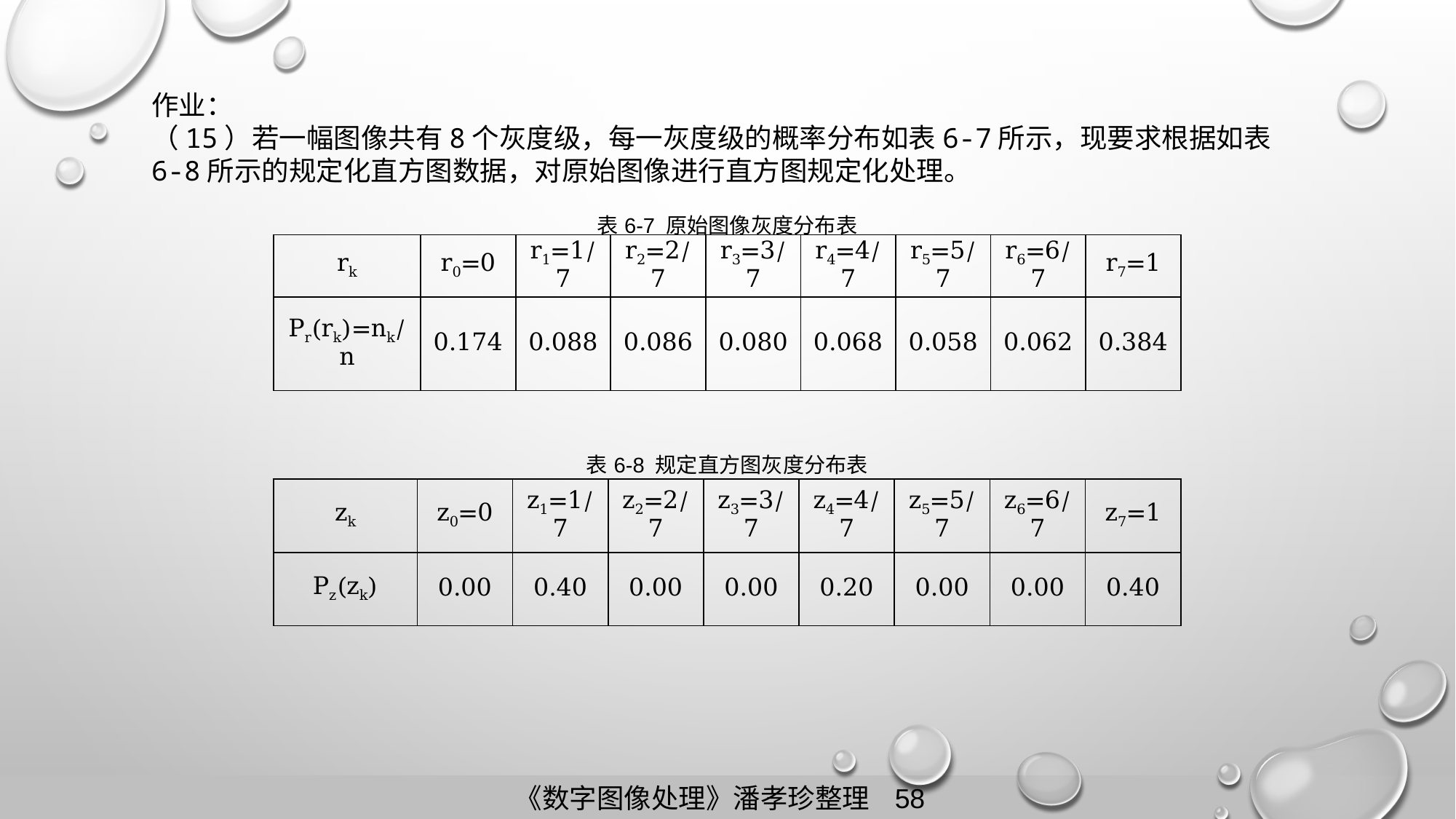

作业：
（15）若一幅图像共有8个灰度级，每一灰度级的概率分布如表6-7所示，现要求根据如表6-8所示的规定化直方图数据，对原始图像进行直方图规定化处理。
| 表6-7 原始图像灰度分布表 |  |  |  |  |  |  |  |  |
| --- | --- | --- | --- | --- | --- | --- | --- | --- |
| rk | r0=0 | r1=1/7 | r2=2/7 | r3=3/7 | r4=4/7 | r5=5/7 | r6=6/7 | r7=1 |
| Pr(rk)=nk/n | 0.174 | 0.088 | 0.086 | 0.080 | 0.068 | 0.058 | 0.062 | 0.384 |
| 表6-8 规定直方图灰度分布表 |  |  |  |  |  |  |  |  |
| --- | --- | --- | --- | --- | --- | --- | --- | --- |
| zk | z0=0 | z1=1/7 | z2=2/7 | z3=3/7 | z4=4/7 | z5=5/7 | z6=6/7 | z7=1 |
| Pz(zk) | 0.00 | 0.40 | 0.00 | 0.00 | 0.20 | 0.00 | 0.00 | 0.40 |